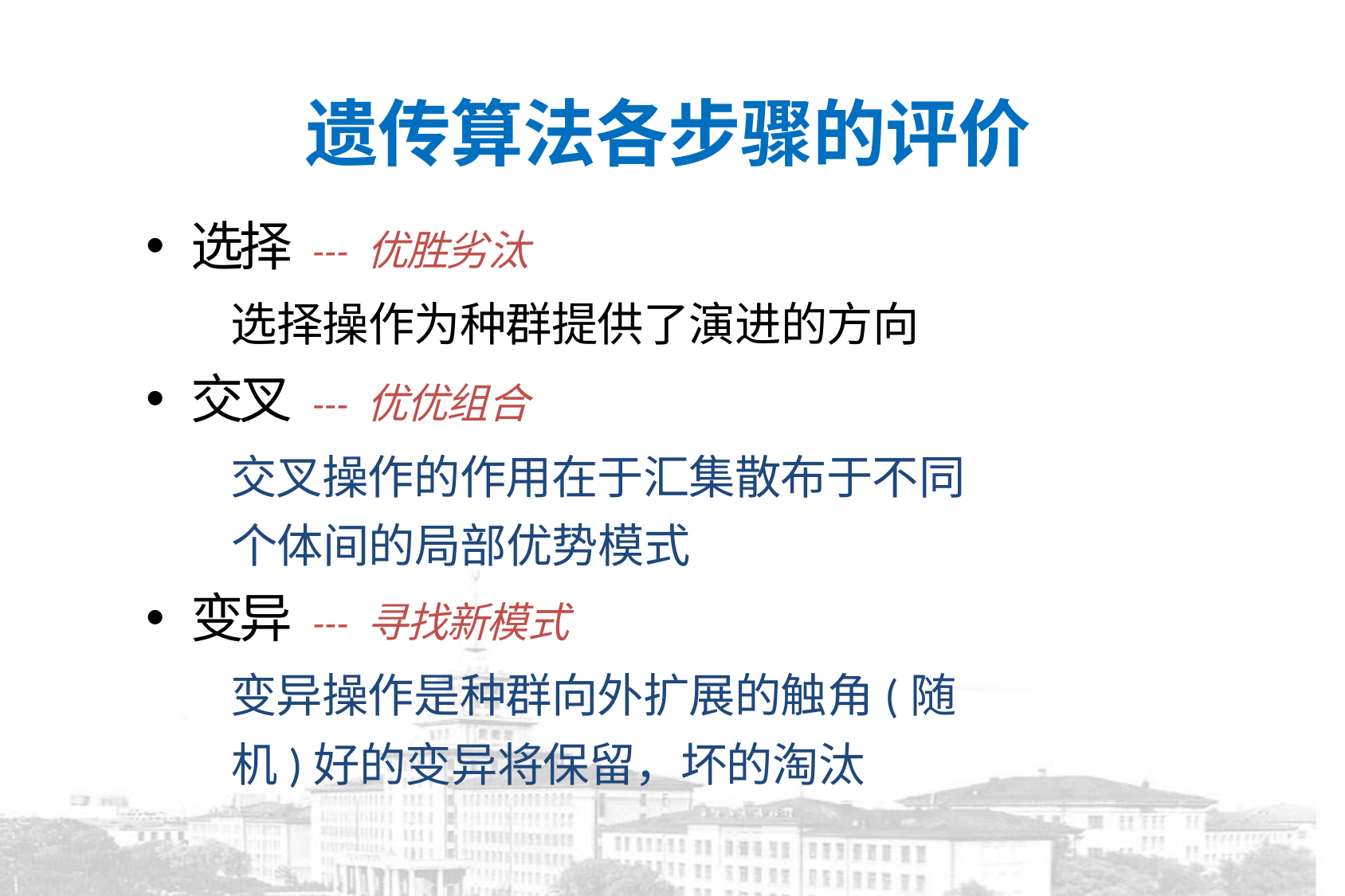

# 遗传算法各步骤的评价
选择 --- 优胜劣汰
选择操作为种群提供了演进的方向
交叉 --- 优优组合
交叉操作的作用在于汇集散布于不同个体间的局部优势模式
变异 --- 寻找新模式
变异操作是种群向外扩展的触角(随机)好的变异将保留，坏的淘汰